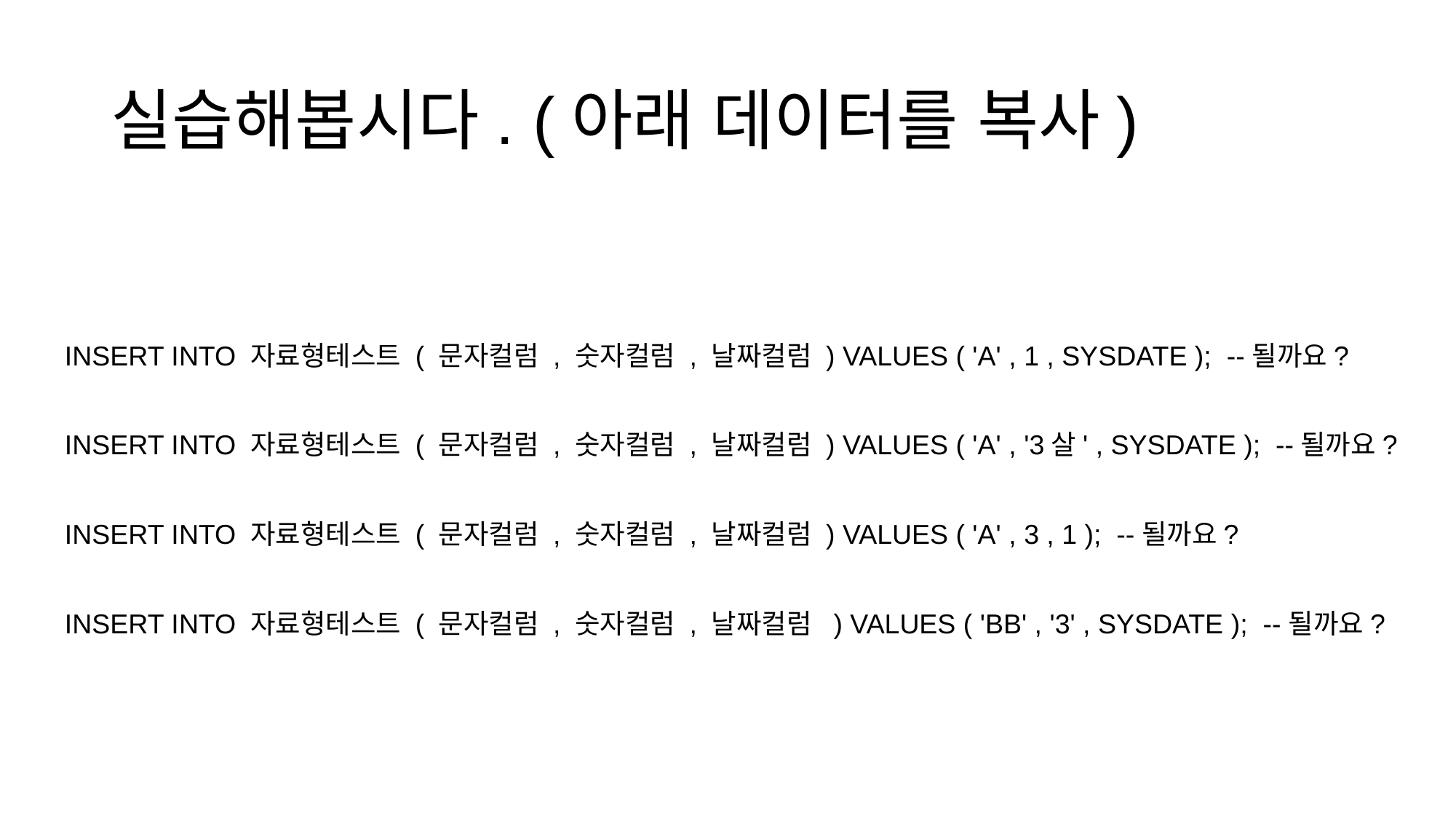

# 실습해봅시다. (아래 데이터를 복사)

INSERT INTO 자료형테스트 ( 문자컬럼 , 숫자컬럼 , 날짜컬럼 ) VALUES ( 'A' , 1 , SYSDATE );  --될까요?

INSERT INTO 자료형테스트 ( 문자컬럼 , 숫자컬럼 , 날짜컬럼 ) VALUES ( 'A' , '3살' , SYSDATE );  --될까요?

INSERT INTO 자료형테스트 ( 문자컬럼 , 숫자컬럼 , 날짜컬럼 ) VALUES ( 'A' , 3 , 1 );  --될까요?

INSERT INTO 자료형테스트 ( 문자컬럼 , 숫자컬럼 , 날짜컬럼  ) VALUES ( 'BB' , '3' , SYSDATE );  --될까요?